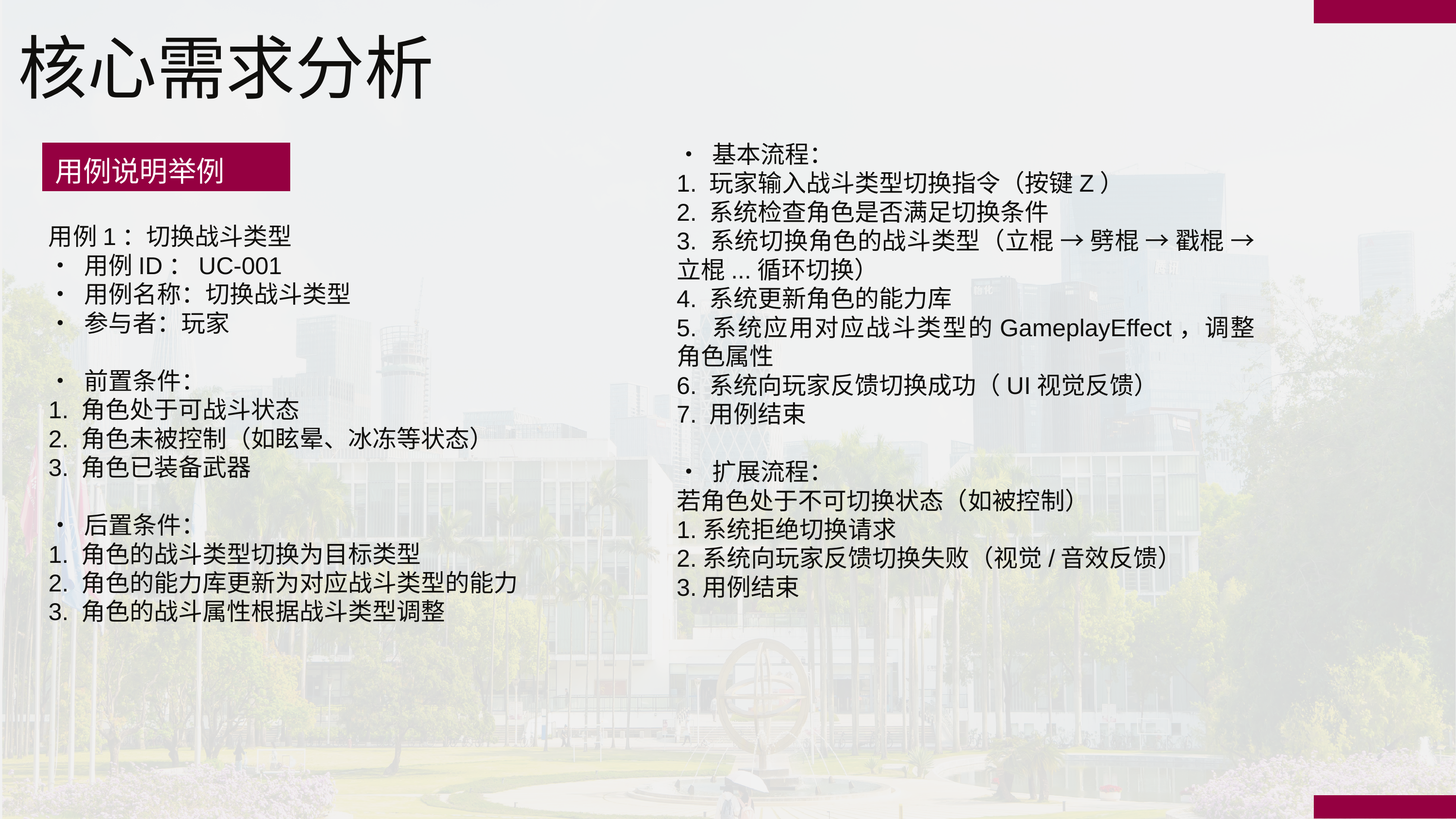

核心需求分析

• 基本流程：
1. 玩家输入战斗类型切换指令（按键Z）
2. 系统检查角色是否满足切换条件
3. 系统切换角色的战斗类型（立棍 → 劈棍 → 戳棍 → 立棍...循环切换）
4. 系统更新角色的能力库
5. 系统应用对应战斗类型的GameplayEffect，调整角色属性
6. 系统向玩家反馈切换成功（UI视觉反馈）
7. 用例结束

• 扩展流程：
若角色处于不可切换状态（如被控制）
1.系统拒绝切换请求
2.系统向玩家反馈切换失败（视觉/音效反馈）
3.用例结束

用例说明举例

用例1：切换战斗类型
• 用例ID：UC-001
• 用例名称：切换战斗类型
• 参与者：玩家

• 前置条件：
1. 角色处于可战斗状态
2. 角色未被控制（如眩晕、冰冻等状态）
3. 角色已装备武器

• 后置条件：
1. 角色的战斗类型切换为目标类型
2. 角色的能力库更新为对应战斗类型的能力
3. 角色的战斗属性根据战斗类型调整